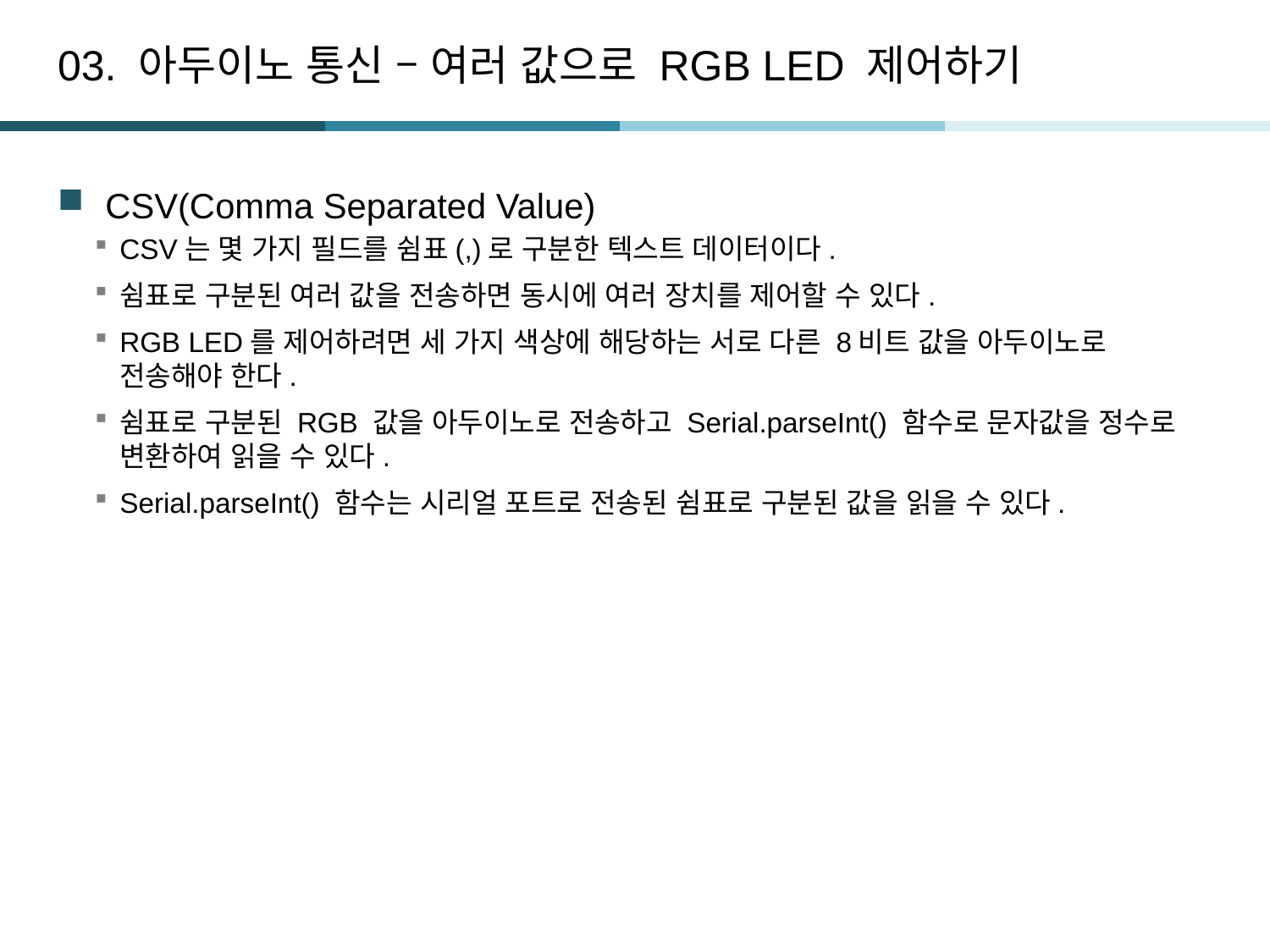

# 03. 아두이노 통신 – 여러 값으로 RGB LED 제어하기
CSV(Comma Separated Value)
CSV는 몇 가지 필드를 쉼표(,)로 구분한 텍스트 데이터이다.
쉼표로 구분된 여러 값을 전송하면 동시에 여러 장치를 제어할 수 있다.
RGB LED를 제어하려면 세 가지 색상에 해당하는 서로 다른 8비트 값을 아두이노로 전송해야 한다.
쉼표로 구분된 RGB 값을 아두이노로 전송하고 Serial.parseInt() 함수로 문자값을 정수로 변환하여 읽을 수 있다.
Serial.parseInt() 함수는 시리얼 포트로 전송된 쉼표로 구분된 값을 읽을 수 있다.